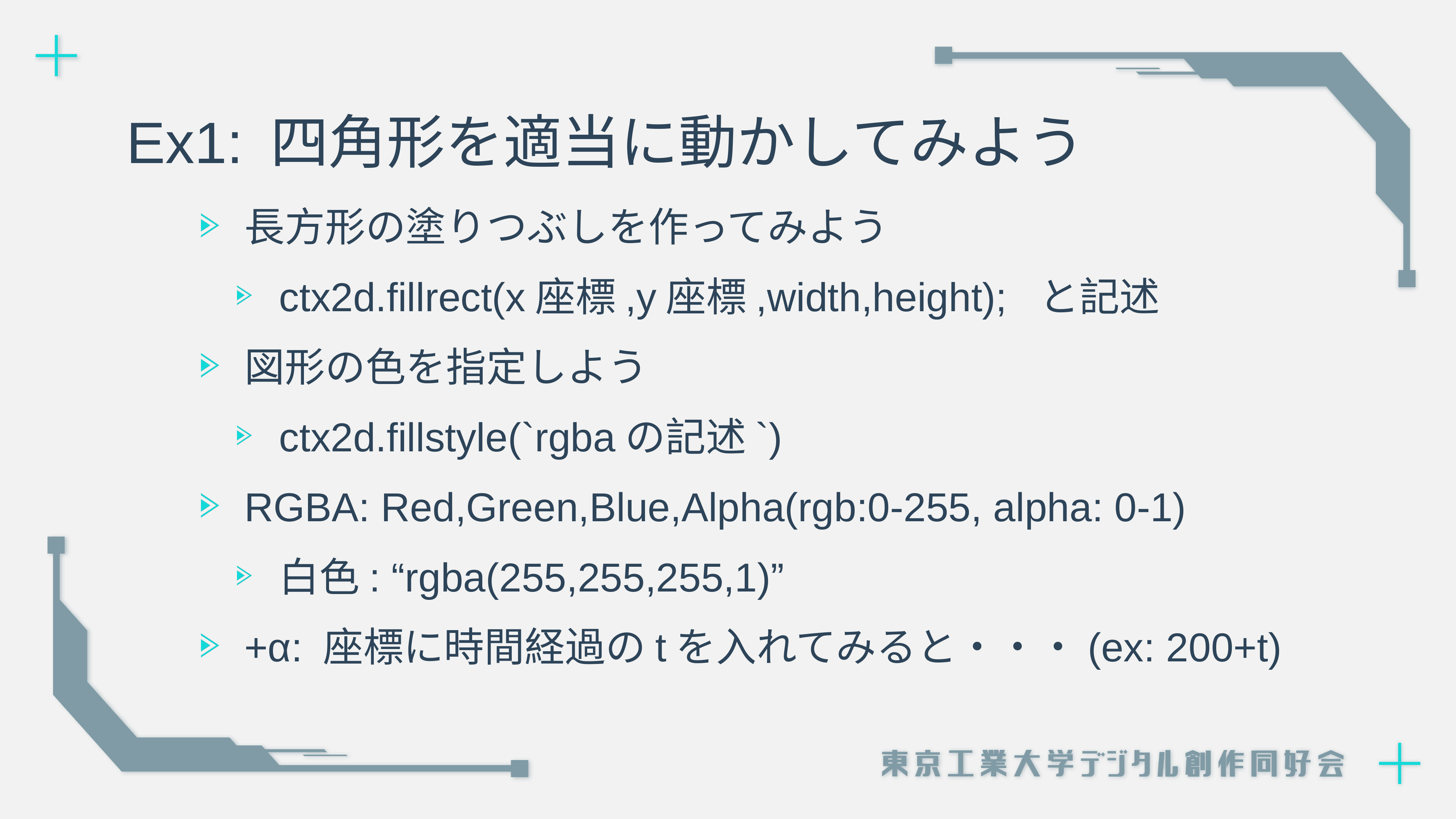

# Ex1: 四角形を適当に動かしてみよう
長方形の塗りつぶしを作ってみよう
ctx2d.fillrect(x座標,y座標,width,height);  と記述
図形の色を指定しよう
ctx2d.fillstyle(`rgbaの記述`)
RGBA: Red,Green,Blue,Alpha(rgb:0-255, alpha: 0-1)
白色: “rgba(255,255,255,1)”
+α: 座標に時間経過のtを入れてみると・・・(ex: 200+t)